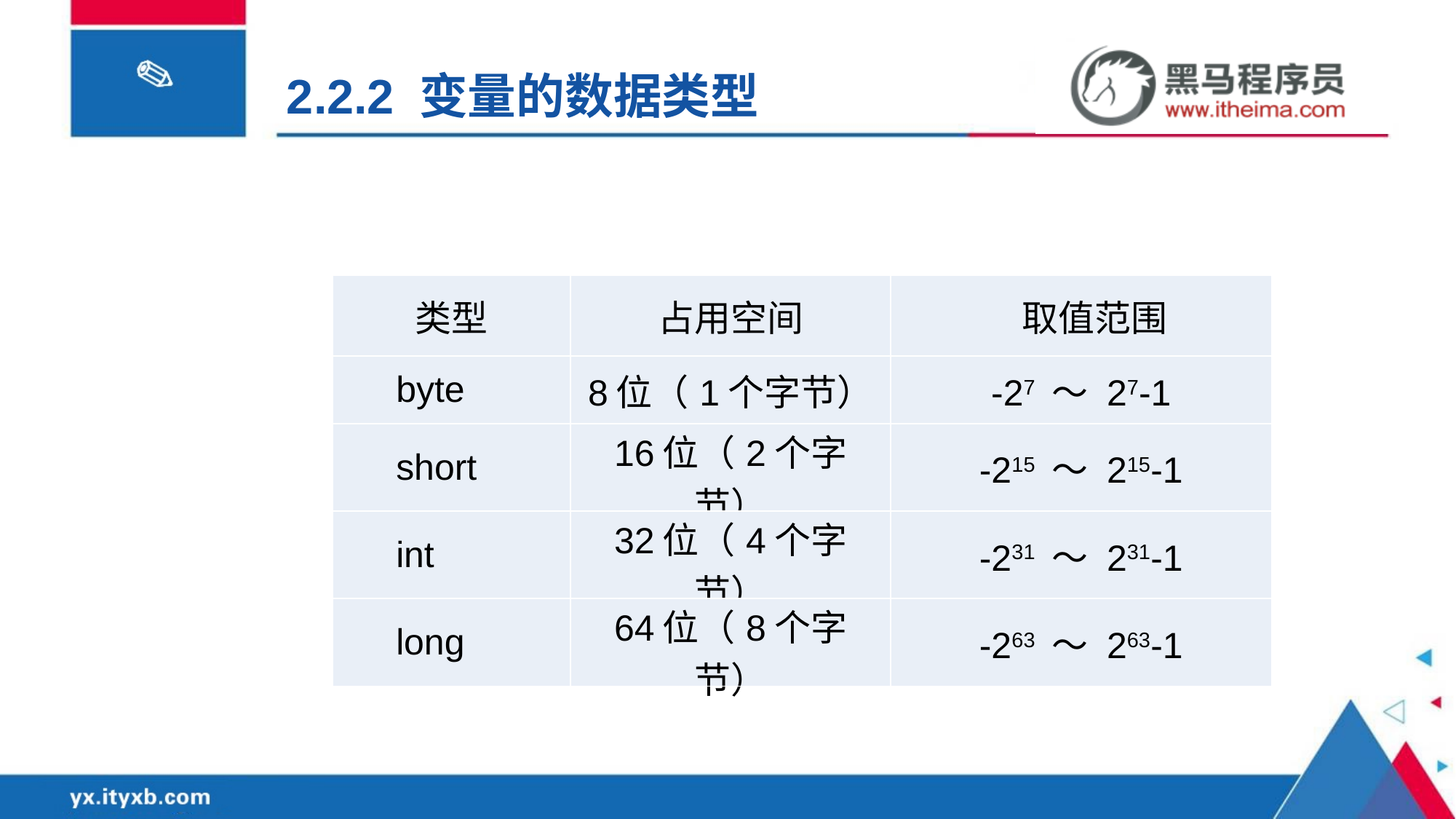

2.2.2 变量的数据类型
| 类型 | 占用空间 | 取值范围 |
| --- | --- | --- |
| byte | 8位（1个字节） | -27 ～ 27-1 |
| short | 16位（2个字节） | -215 ～ 215-1 |
| int | 32位（4个字节） | -231 ～ 231-1 |
| long | 64位（8个字节） | -263 ～ 263-1 |